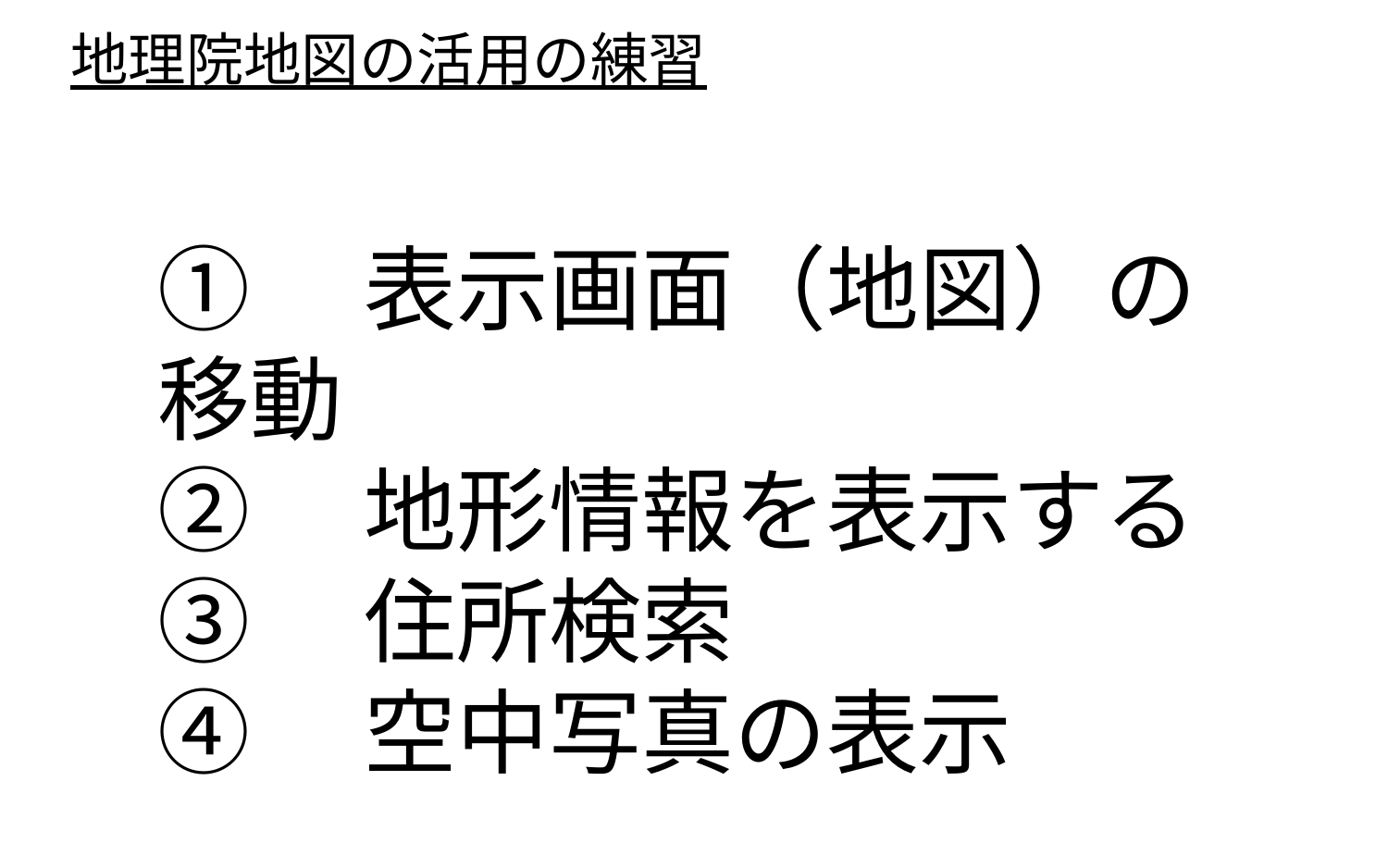

# 地理院地図の活用の練習
①　表示画面（地図）の移動
②　地形情報を表示する
③　住所検索
④　空中写真の表示